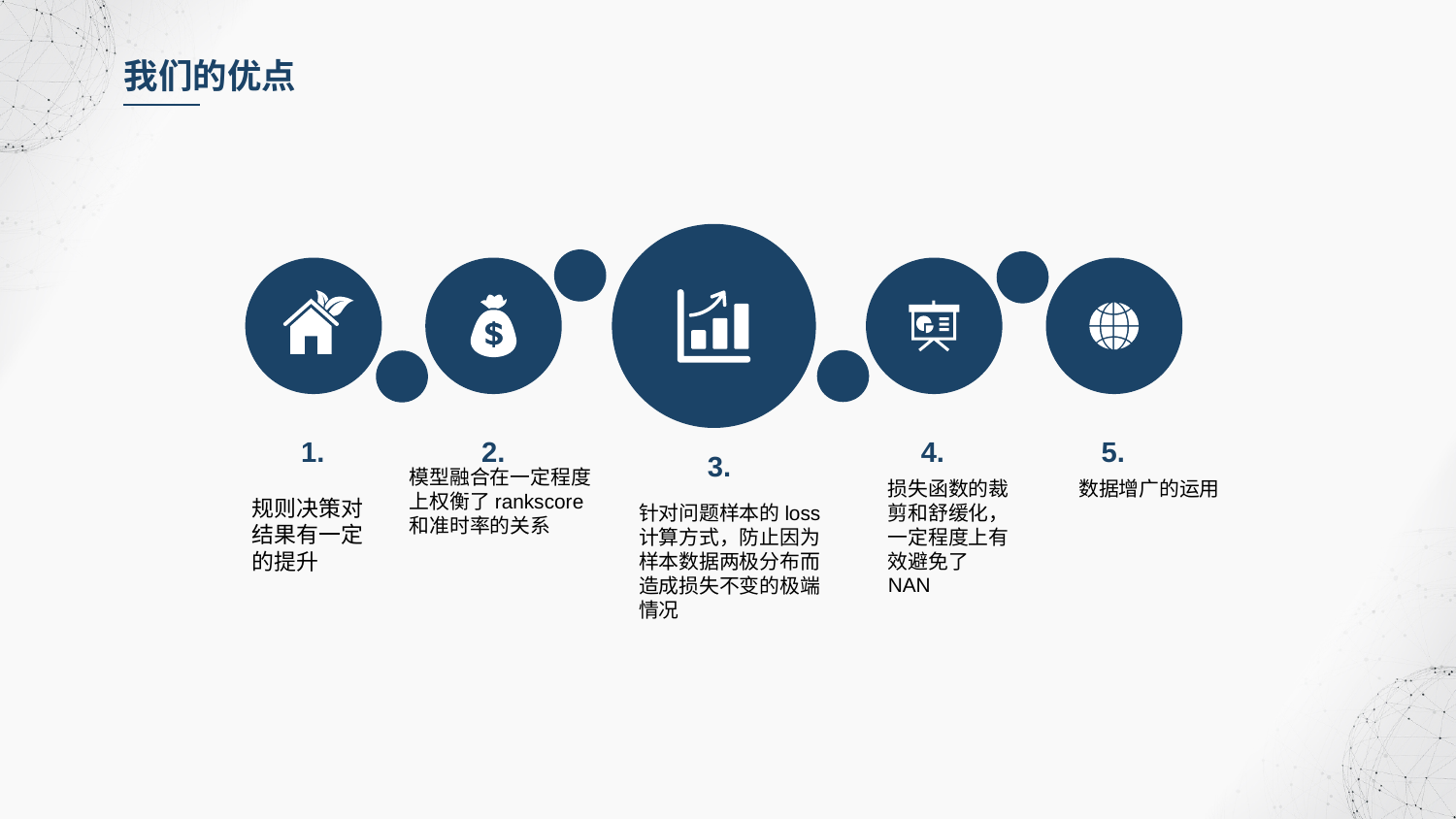

我们的优点

1.
2.
4.
5.
3.
模型融合在一定程度上权衡了rankscore和准时率的关系
损失函数的裁剪和舒缓化，一定程度上有效避免了NAN
数据增广的运用
规则决策对结果有一定的提升
针对问题样本的loss计算方式，防止因为样本数据两极分布而造成损失不变的极端情况